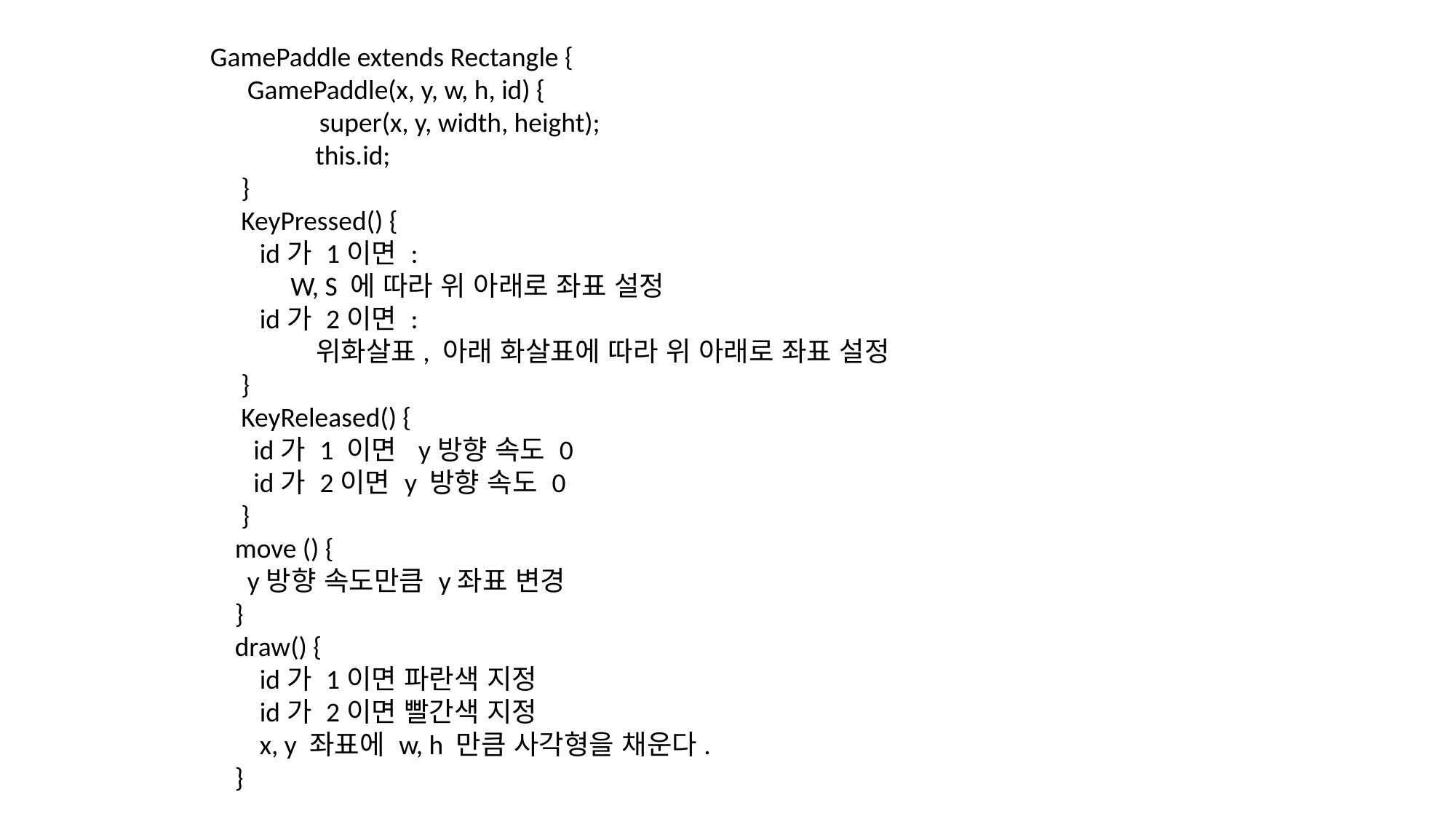

GamePaddle extends Rectangle {
      GamePaddle(x, y, w, h, id) {
	super(x, y, width, height);
                 this.id;
     }
     KeyPressed() {
        id가 1이면 :
             W, S 에 따라 위 아래로 좌표 설정
        id가 2이면 :
             위화살표, 아래 화살표에 따라 위 아래로 좌표 설정
     }
     KeyReleased() {
       id가 1 이면  y방향 속도 0
       id가 2이면 y 방향 속도 0
     }
    move () {
      y방향 속도만큼 y좌표 변경
    }
    draw() {
        id가 1이면 파란색 지정
        id가 2이면 빨간색 지정
        x, y 좌표에 w, h 만큼 사각형을 채운다.
    }